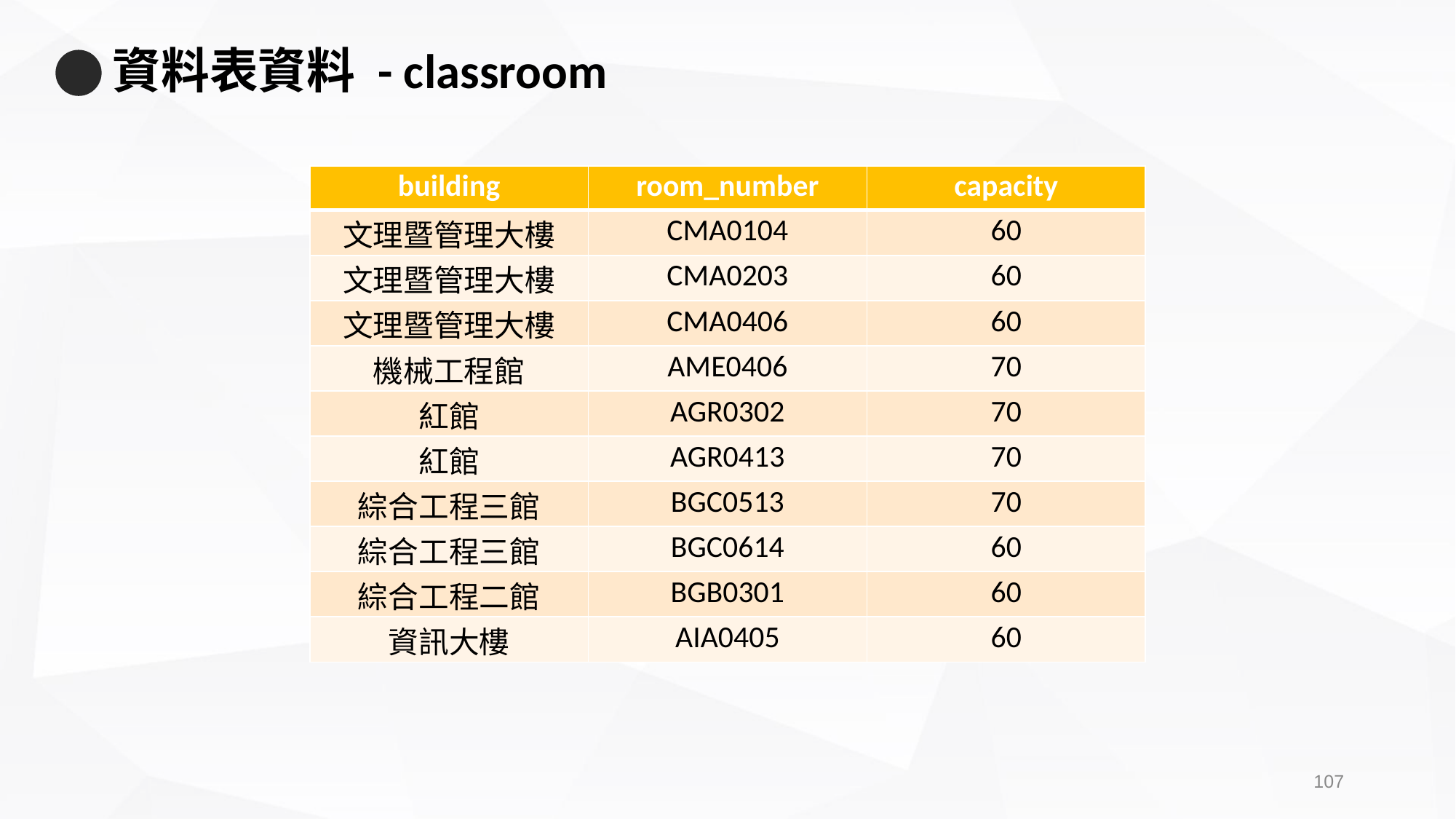

# 資料表資料 - classroom
| building | room\_number | capacity |
| --- | --- | --- |
| 文理暨管理大樓 | CMA0104 | 60 |
| 文理暨管理大樓 | CMA0203 | 60 |
| 文理暨管理大樓 | CMA0406 | 60 |
| 機械工程館 | AME0406 | 70 |
| 紅館 | AGR0302 | 70 |
| 紅館 | AGR0413 | 70 |
| 綜合工程三館 | BGC0513 | 70 |
| 綜合工程三館 | BGC0614 | 60 |
| 綜合工程二館 | BGB0301 | 60 |
| 資訊大樓 | AIA0405 | 60 |
107